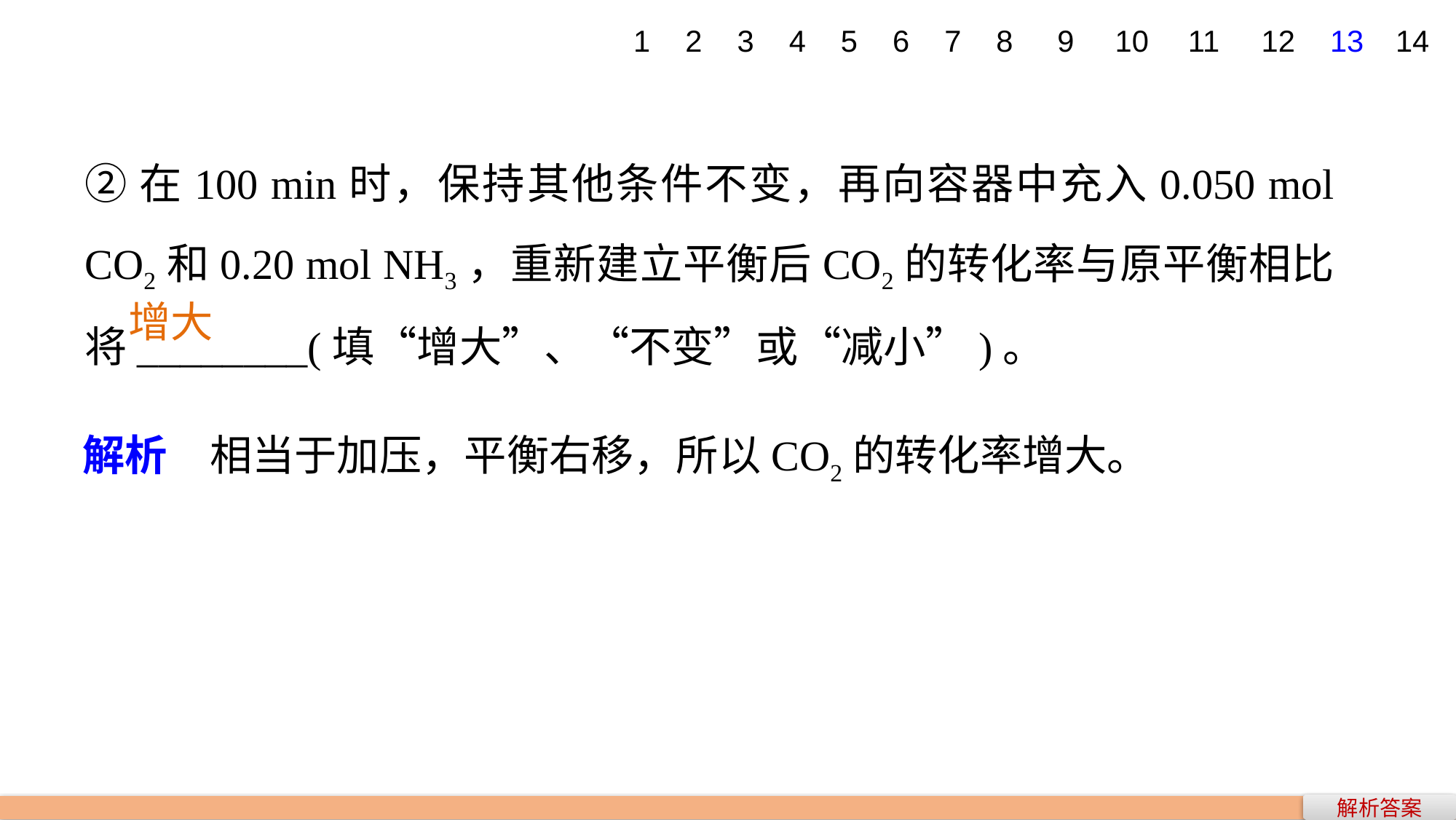

1
2
3
4
5
6
7
8
9
10
11
12
13
14
②在100 min时，保持其他条件不变，再向容器中充入0.050 mol CO2和0.20 mol NH3，重新建立平衡后CO2的转化率与原平衡相比将________(填“增大”、“不变”或“减小”)。
增大
解析　相当于加压，平衡右移，所以CO2的转化率增大。
解析答案